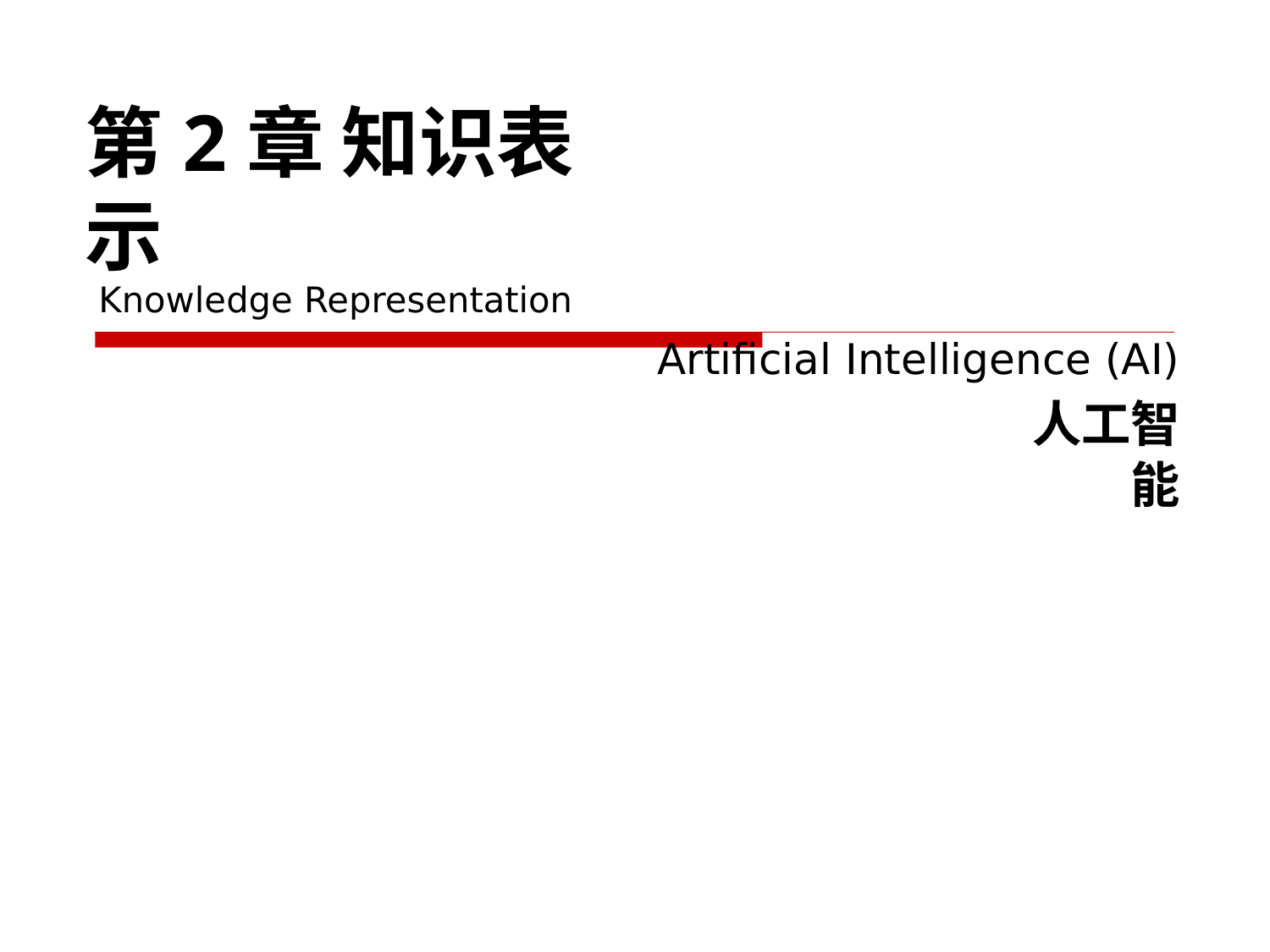

第2章 知识表示
# Knowledge Representation
  Artificial Intelligence (AI)
                         人工智能